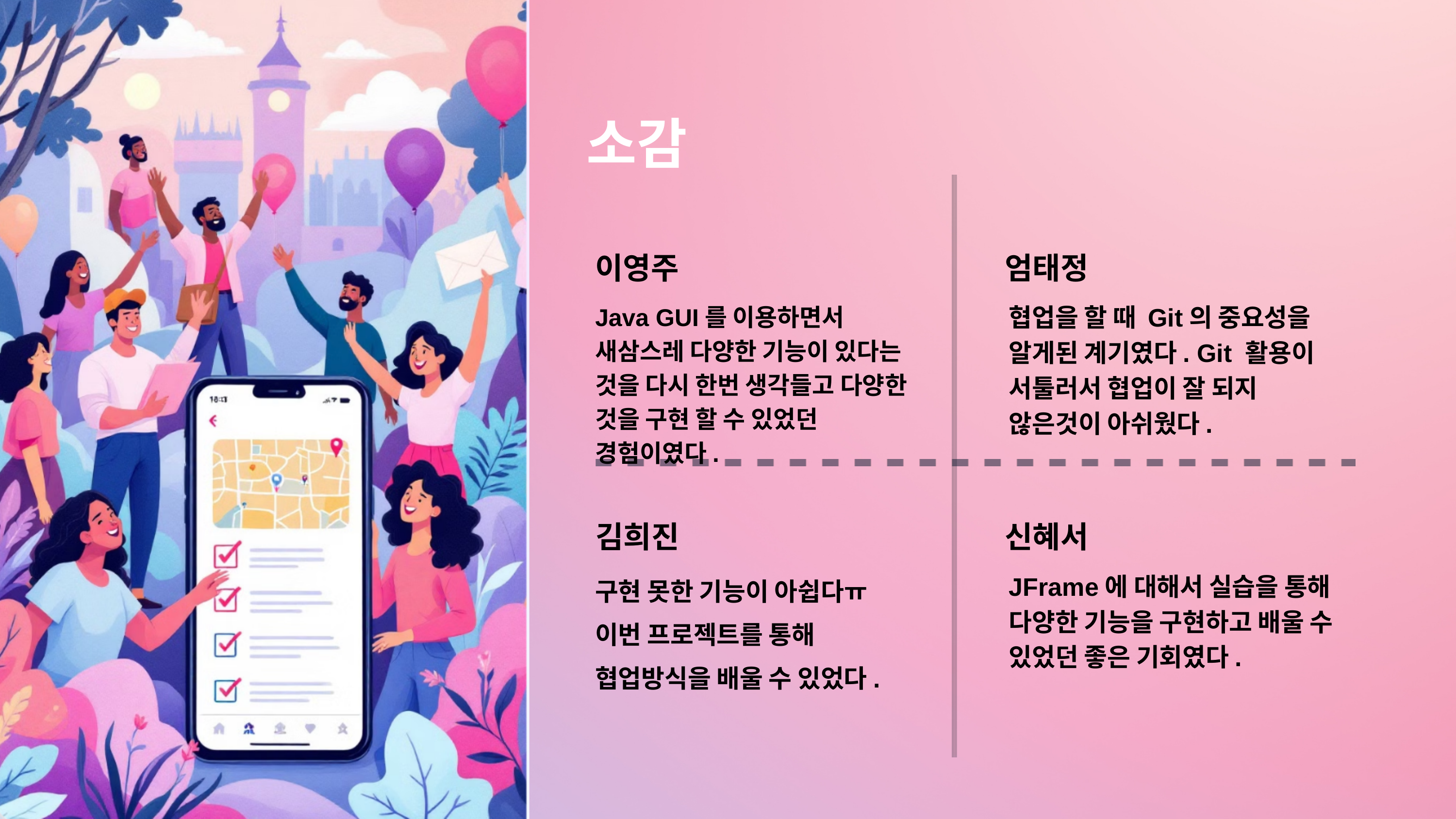

소감
엄태정
이영주
협업을 할 때 Git의 중요성을 알게된 계기였다. Git 활용이 서툴러서 협업이 잘 되지 않은것이 아쉬웠다.
Java GUI를 이용하면서 새삼스레 다양한 기능이 있다는 것을 다시 한번 생각들고 다양한 것을 구현 할 수 있었던 경험이였다.

김희진
신혜서
구현 못한 기능이 아쉽다ㅠ
이번 프로젝트를 통해
협업방식을 배울 수 있었다.
JFrame에 대해서 실습을 통해 다양한 기능을 구현하고 배울 수 있었던 좋은 기회였다.